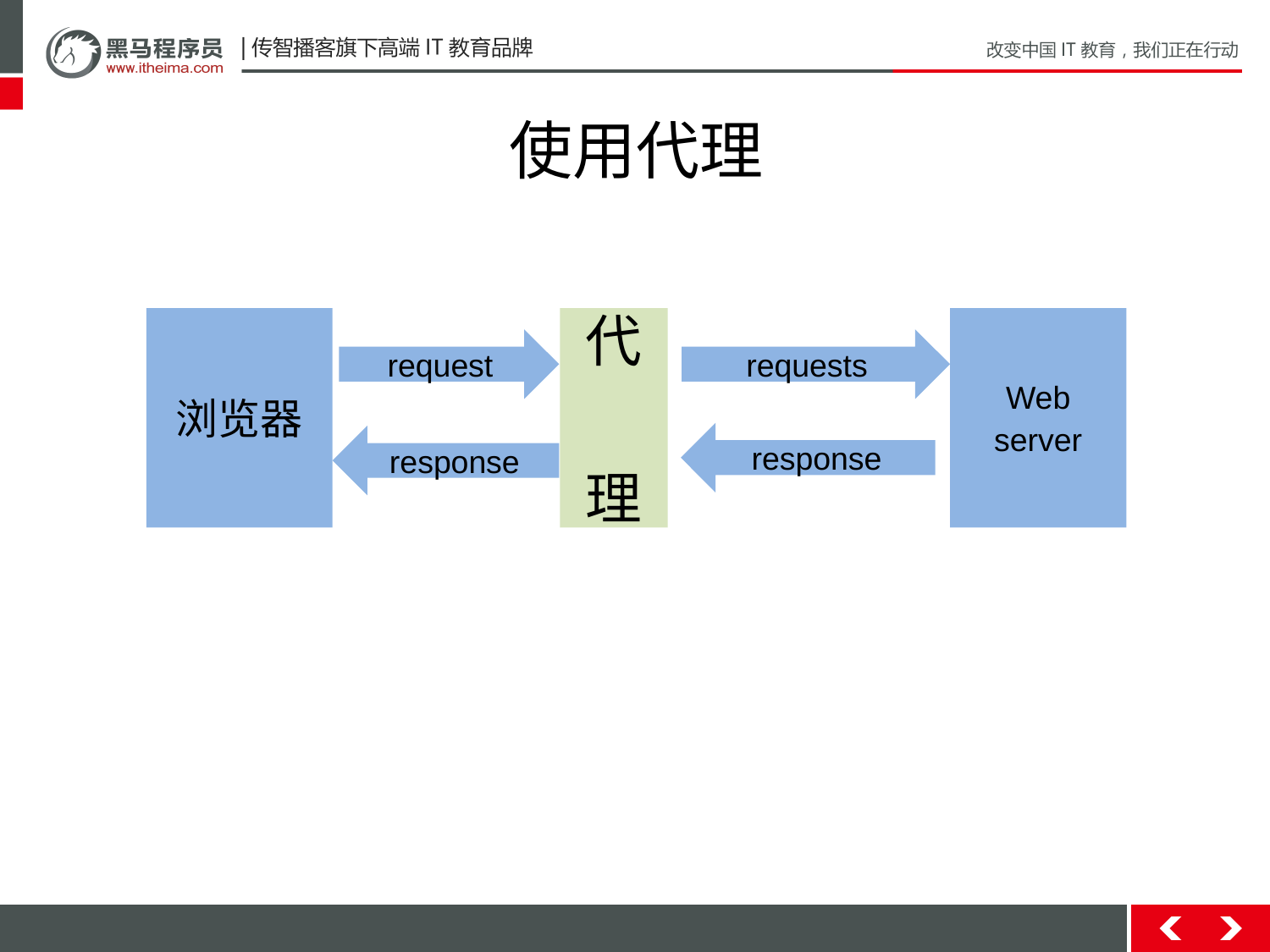

# 使用代理
浏览器
代

理
Web
server
request
requests
response
response